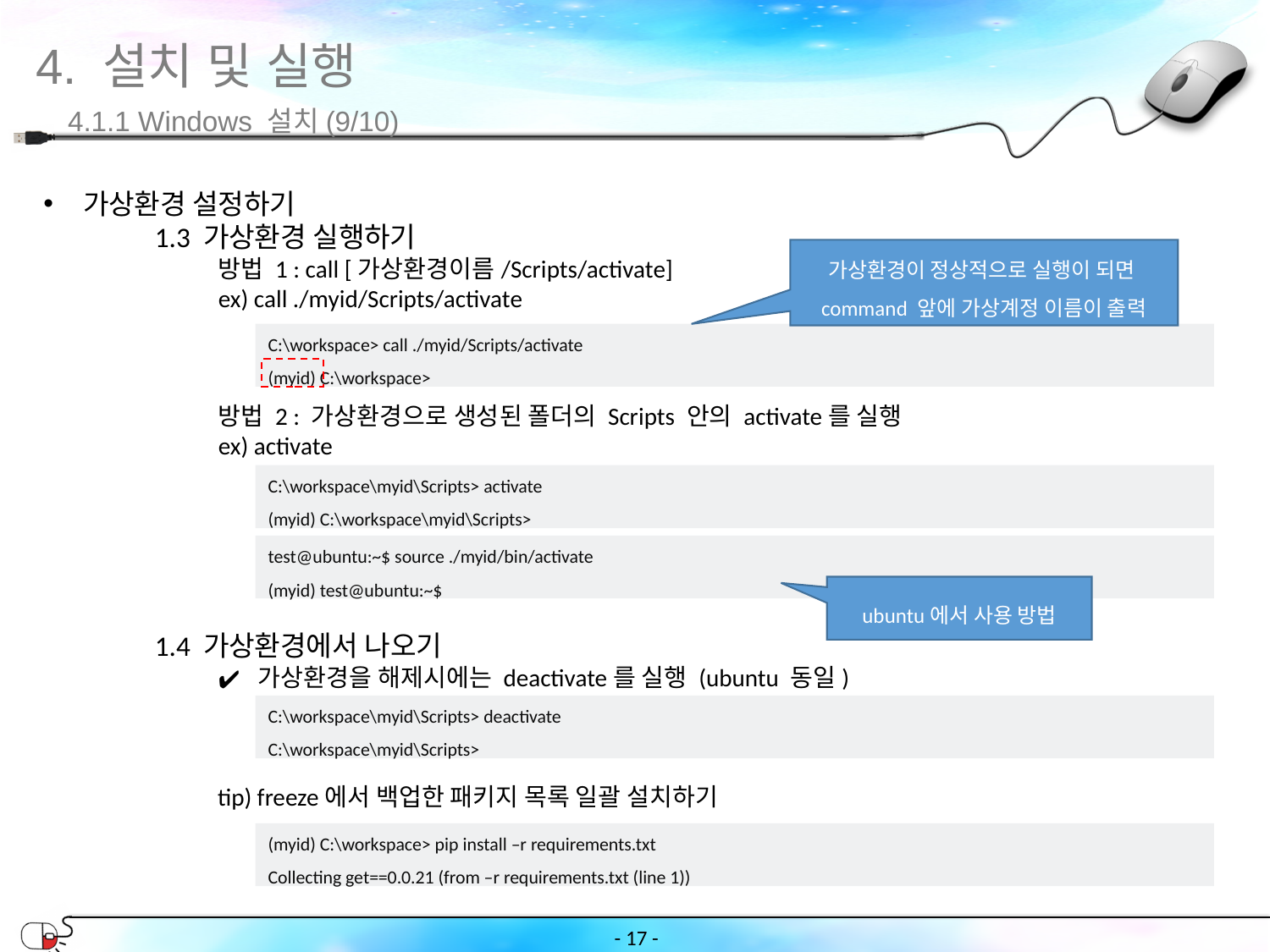

4. 설치 및 실행
4.1.1 Windows 설치(9/10)
가상환경 설정하기
1.3 가상환경 실행하기
방법 1 : call [가상환경이름/Scripts/activate]
ex) call ./myid/Scripts/activate

방법 2 : 가상환경으로 생성된 폴더의 Scripts 안의 activate를 실행
ex) activate

1.4 가상환경에서 나오기
가상환경을 해제시에는 deactivate를 실행 (ubuntu 동일)

가상환경이 정상적으로 실행이 되면
command 앞에 가상계정 이름이 출력
C:\workspace> call ./myid/Scripts/activate
(myid) C:\workspace>

C:\workspace\myid\Scripts> activate
(myid) C:\workspace\myid\Scripts>
test@ubuntu:~$ source ./myid/bin/activate
(myid) test@ubuntu:~$
ubuntu에서 사용 방법
C:\workspace\myid\Scripts> deactivate
C:\workspace\myid\Scripts>
tip) freeze에서 백업한 패키지 목록 일괄 설치하기
(myid) C:\workspace> pip install –r requirements.txt
Collecting get==0.0.21 (from –r requirements.txt (line 1))
- 17 -